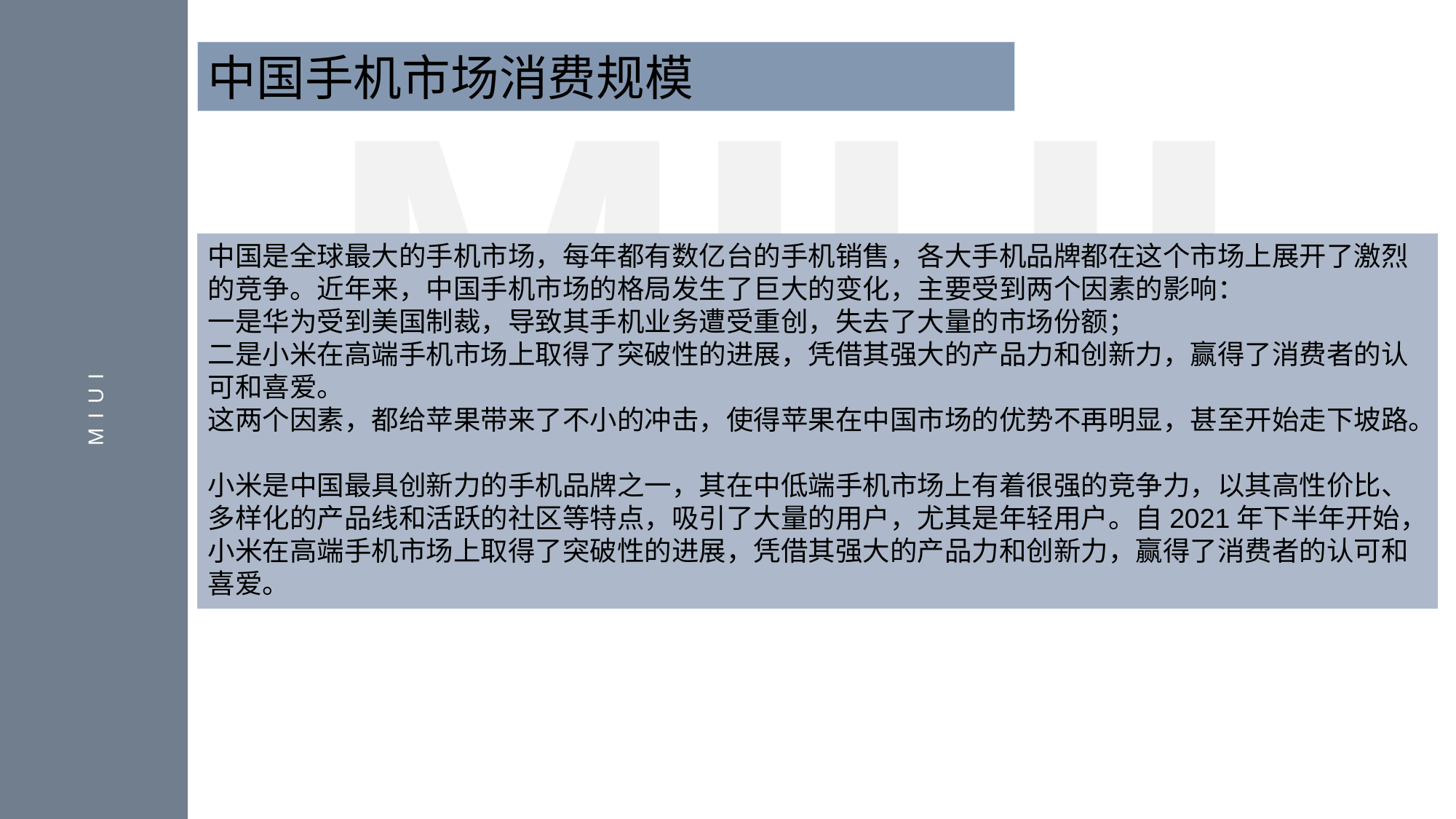

MIUI
中国手机市场消费规模
中国是全球最大的手机市场，每年都有数亿台的手机销售，各大手机品牌都在这个市场上展开了激烈的竞争。近年来，中国手机市场的格局发生了巨大的变化，主要受到两个因素的影响：
一是华为受到美国制裁，导致其手机业务遭受重创，失去了大量的市场份额；
二是小米在高端手机市场上取得了突破性的进展，凭借其强大的产品力和创新力，赢得了消费者的认可和喜爱。
这两个因素，都给苹果带来了不小的冲击，使得苹果在中国市场的优势不再明显，甚至开始走下坡路。

小米是中国最具创新力的手机品牌之一，其在中低端手机市场上有着很强的竞争力，以其高性价比、多样化的产品线和活跃的社区等特点，吸引了大量的用户，尤其是年轻用户。自2021年下半年开始，小米在高端手机市场上取得了突破性的进展，凭借其强大的产品力和创新力，赢得了消费者的认可和喜爱。

MIUI